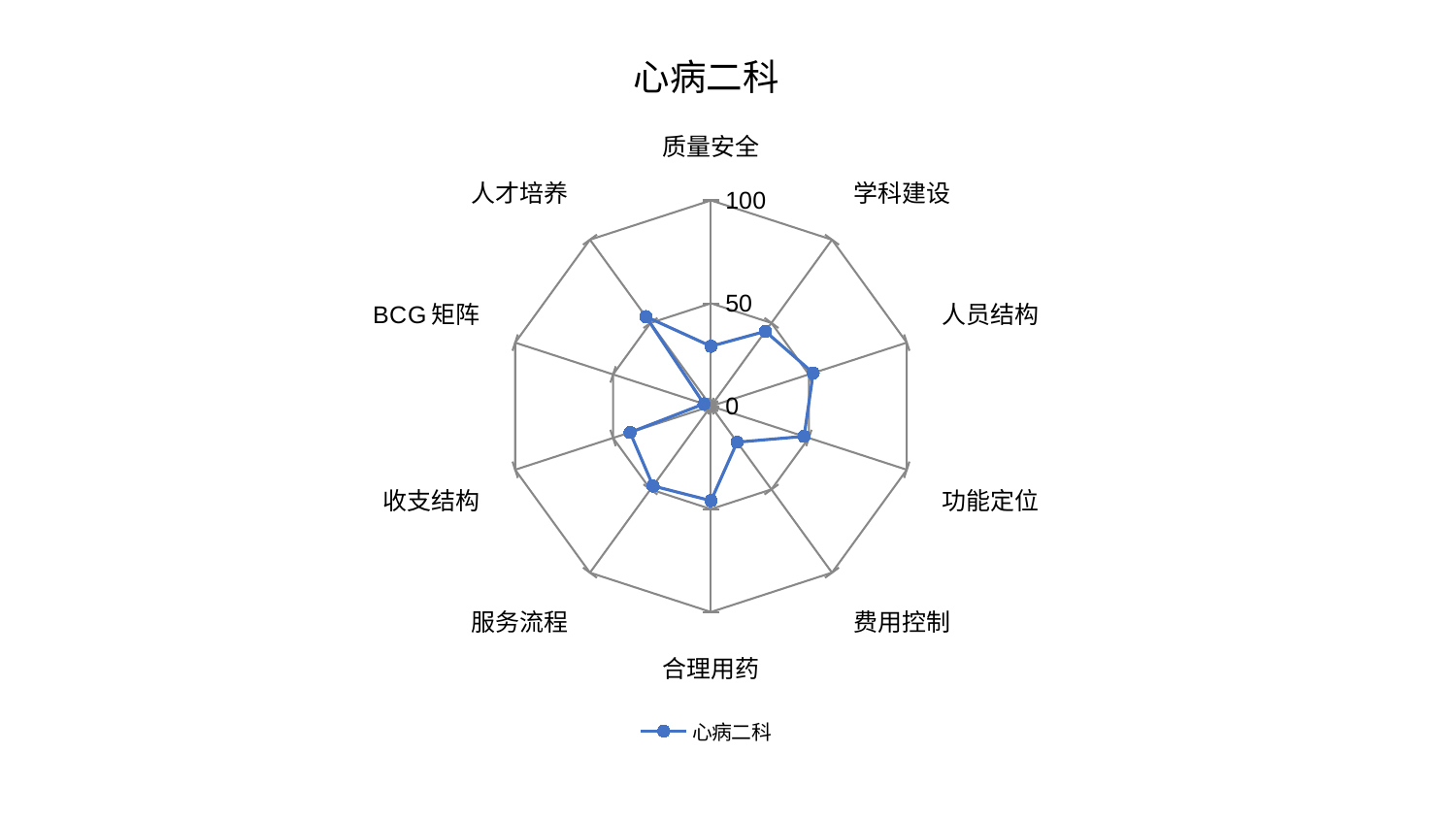

### Chart: 心病二科

| Category | 心病二科 |
|---|---|
| 质量安全 | 29.141411756447006 |
| 学科建设 | 44.958047508031505 |
| 人员结构 | 52.201478531058946 |
| 功能定位 | 47.55048287151184 |
| 费用控制 | 21.632929586212917 |
| 合理用药 | 45.914256258816316 |
| 服务流程 | 47.92048671383667 |
| 收支结构 | 41.307017941578586 |
| BCG矩阵 | 3.5726484729878307 |
| 人才培养 | 53.824780780714775 |
145